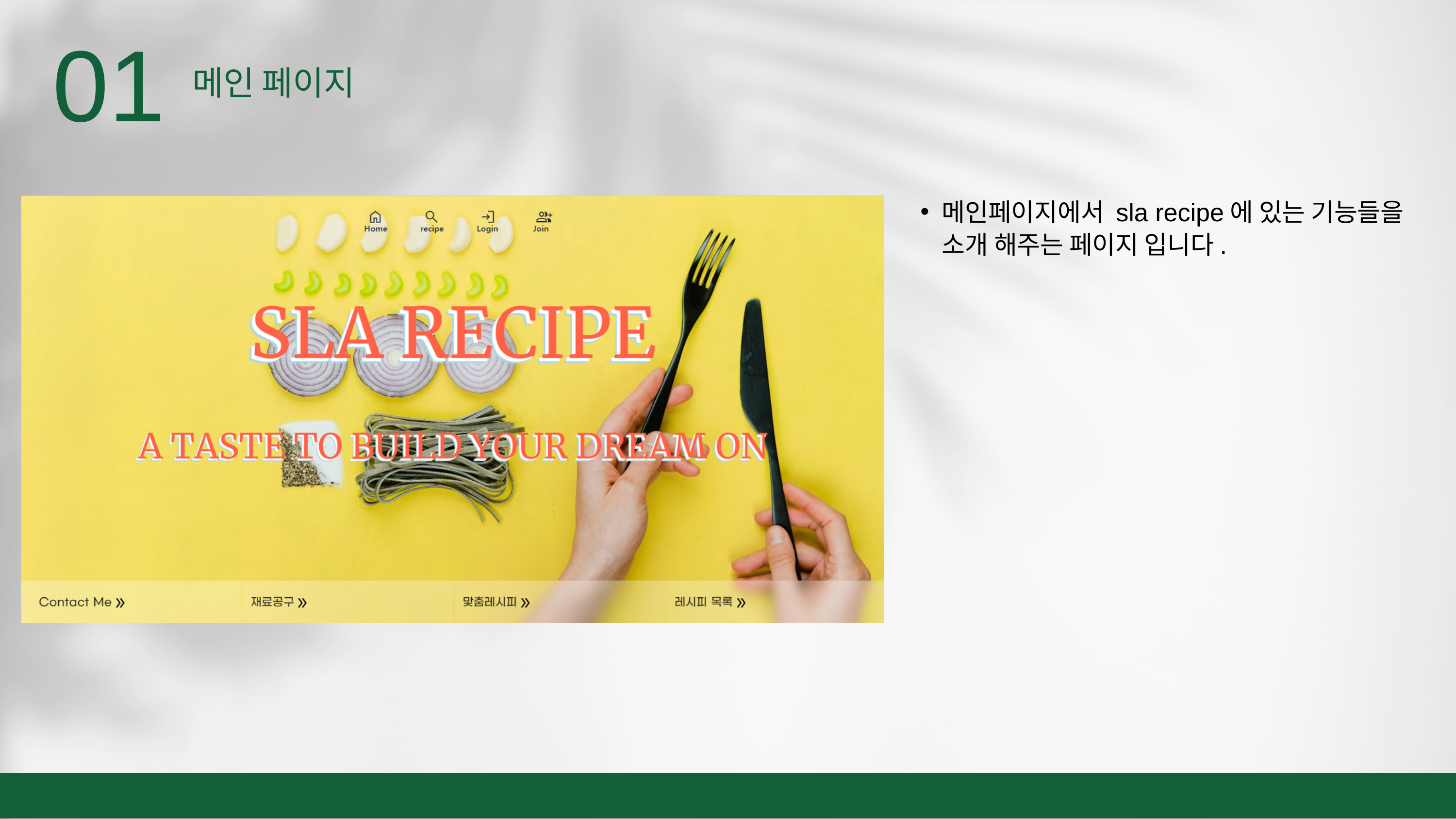

01
메인 페이지
메인페이지에서 sla recipe에 있는 기능들을       소개 해주는 페이지 입니다.